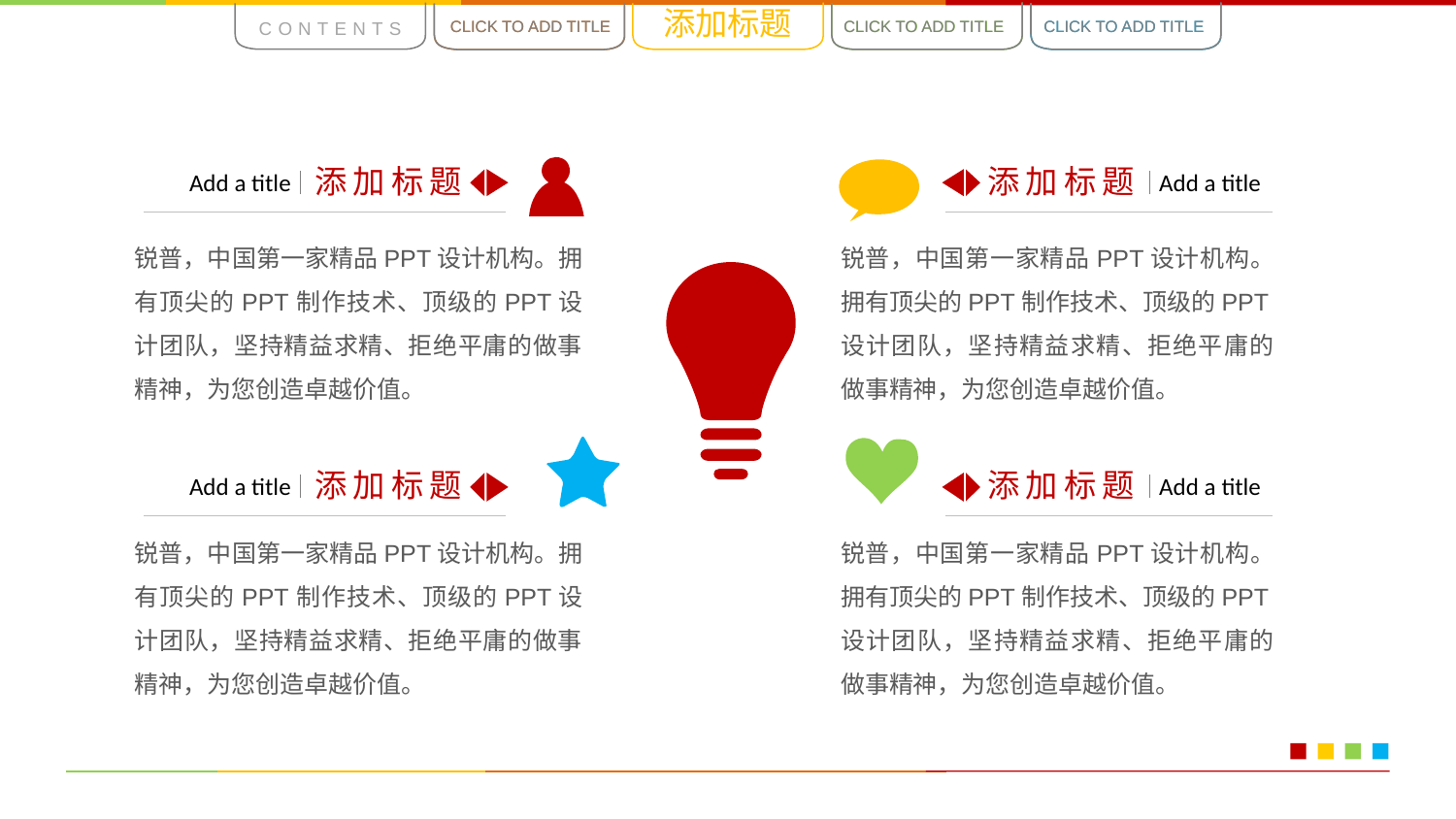

添加标题

CONTENTS

CLICK TO ADD TITLE

CLICK TO ADD TITLE

CLICK TO ADD TITLE

CLICK TO ADD TITLE

CLICK TO ADD TITLE

CLICK TO ADD TITLE
添加标题
Add a title

锐普，中国第一家精品PPT设计机构。拥有顶尖的PPT制作技术、顶级的PPT设计团队，坚持精益求精、拒绝平庸的做事精神，为您创造卓越价值。
添加标题
Add a title

锐普，中国第一家精品PPT设计机构。拥有顶尖的PPT制作技术、顶级的PPT设计团队，坚持精益求精、拒绝平庸的做事精神，为您创造卓越价值。

添加标题
Add a title

锐普，中国第一家精品PPT设计机构。拥有顶尖的PPT制作技术、顶级的PPT设计团队，坚持精益求精、拒绝平庸的做事精神，为您创造卓越价值。
添加标题
Add a title

锐普，中国第一家精品PPT设计机构。拥有顶尖的PPT制作技术、顶级的PPT设计团队，坚持精益求精、拒绝平庸的做事精神，为您创造卓越价值。